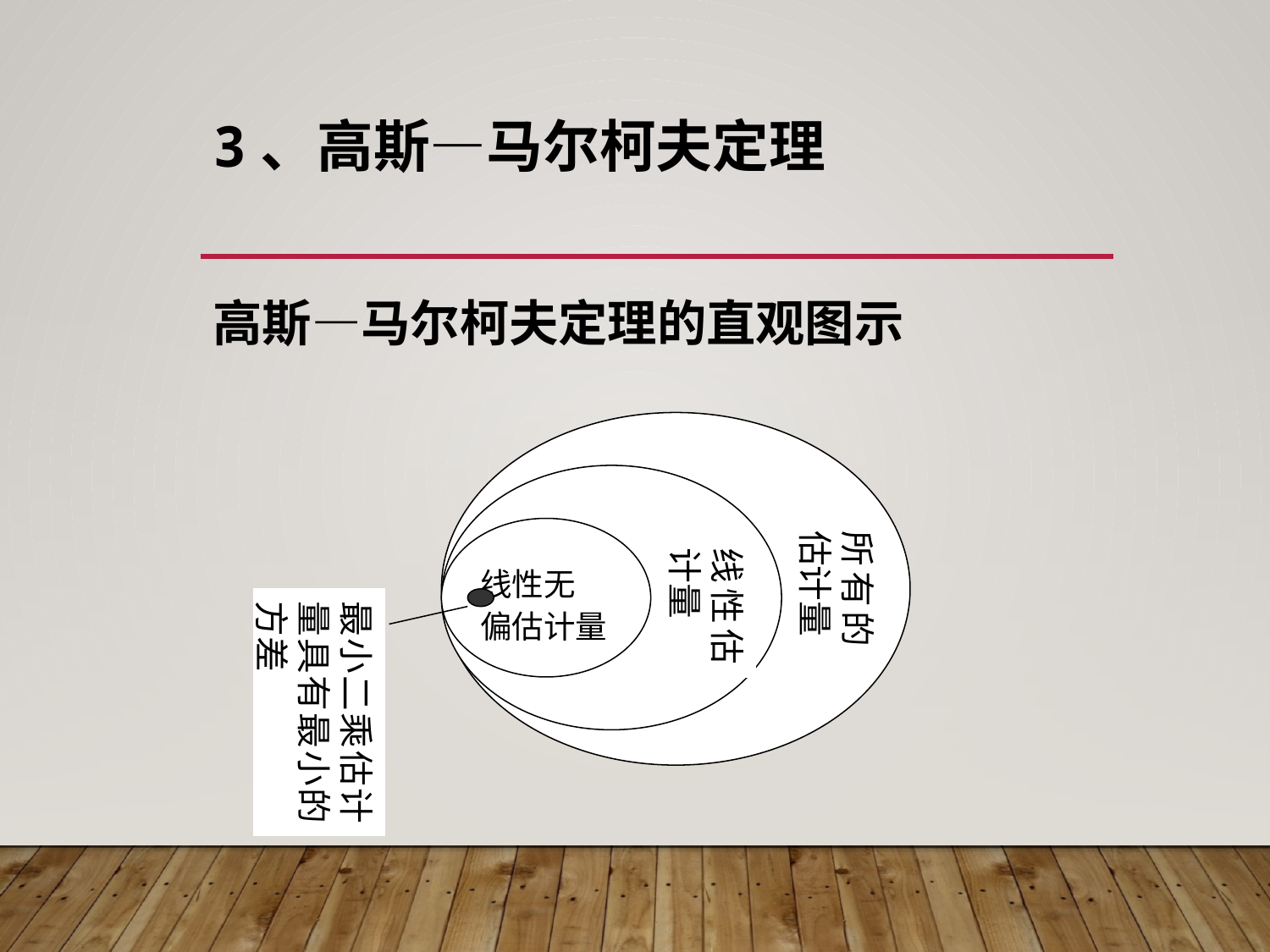

# 3、高斯—马尔柯夫定理
高斯—马尔柯夫定理的直观图示

所有的估计量
线性估计量
线性无
偏估计量
最小二乘估计量具有最小的方差